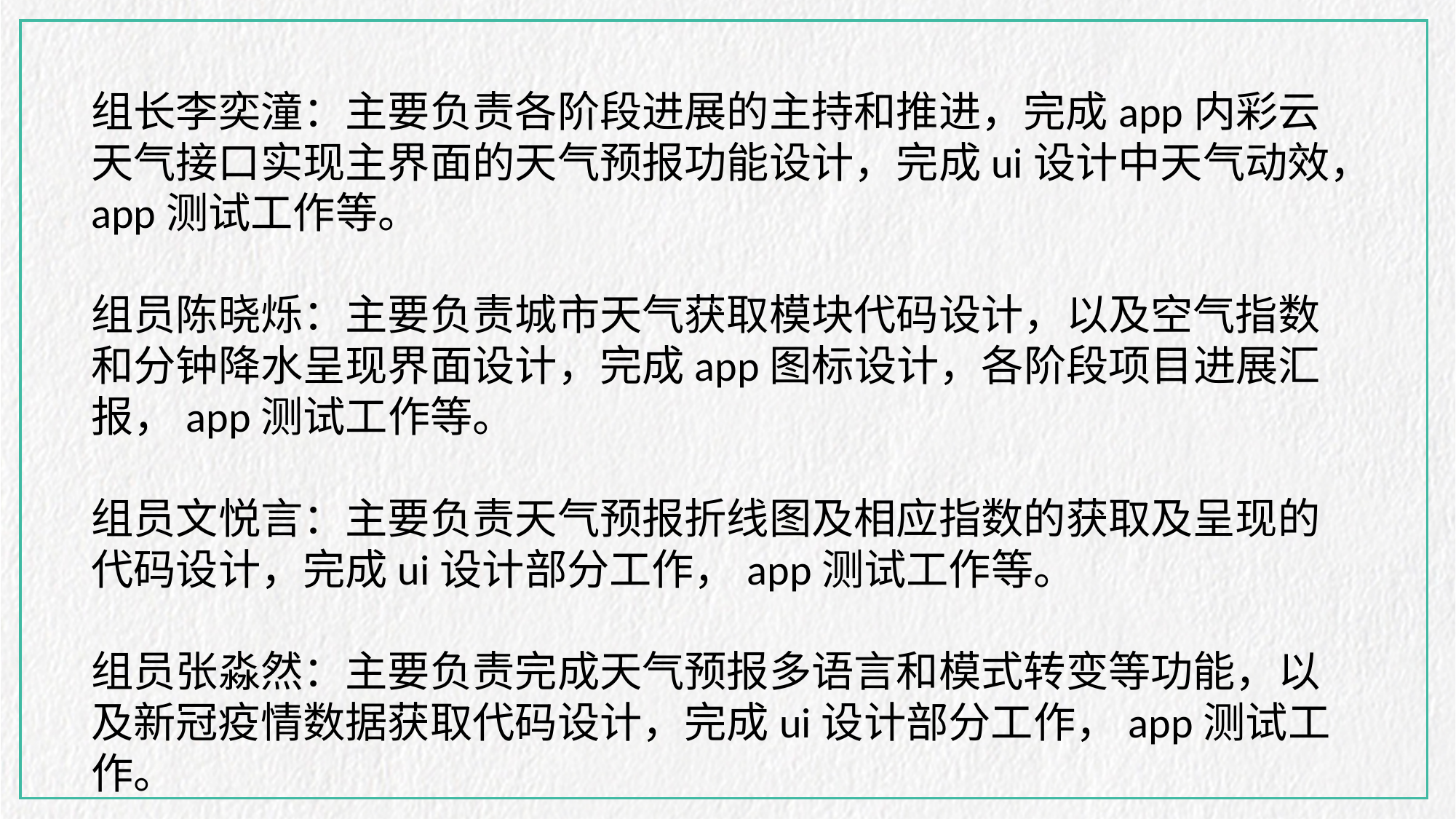

组长李奕潼：主要负责各阶段进展的主持和推进，完成app内彩云天气接口实现主界面的天气预报功能设计，完成ui设计中天气动效，app测试工作等。

组员陈晓烁：主要负责城市天气获取模块代码设计，以及空气指数和分钟降水呈现界面设计，完成app图标设计，各阶段项目进展汇报，app测试工作等。

组员文悦言：主要负责天气预报折线图及相应指数的获取及呈现的代码设计，完成ui设计部分工作，app测试工作等。

组员张淼然：主要负责完成天气预报多语言和模式转变等功能，以及新冠疫情数据获取代码设计，完成ui设计部分工作，app测试工作。